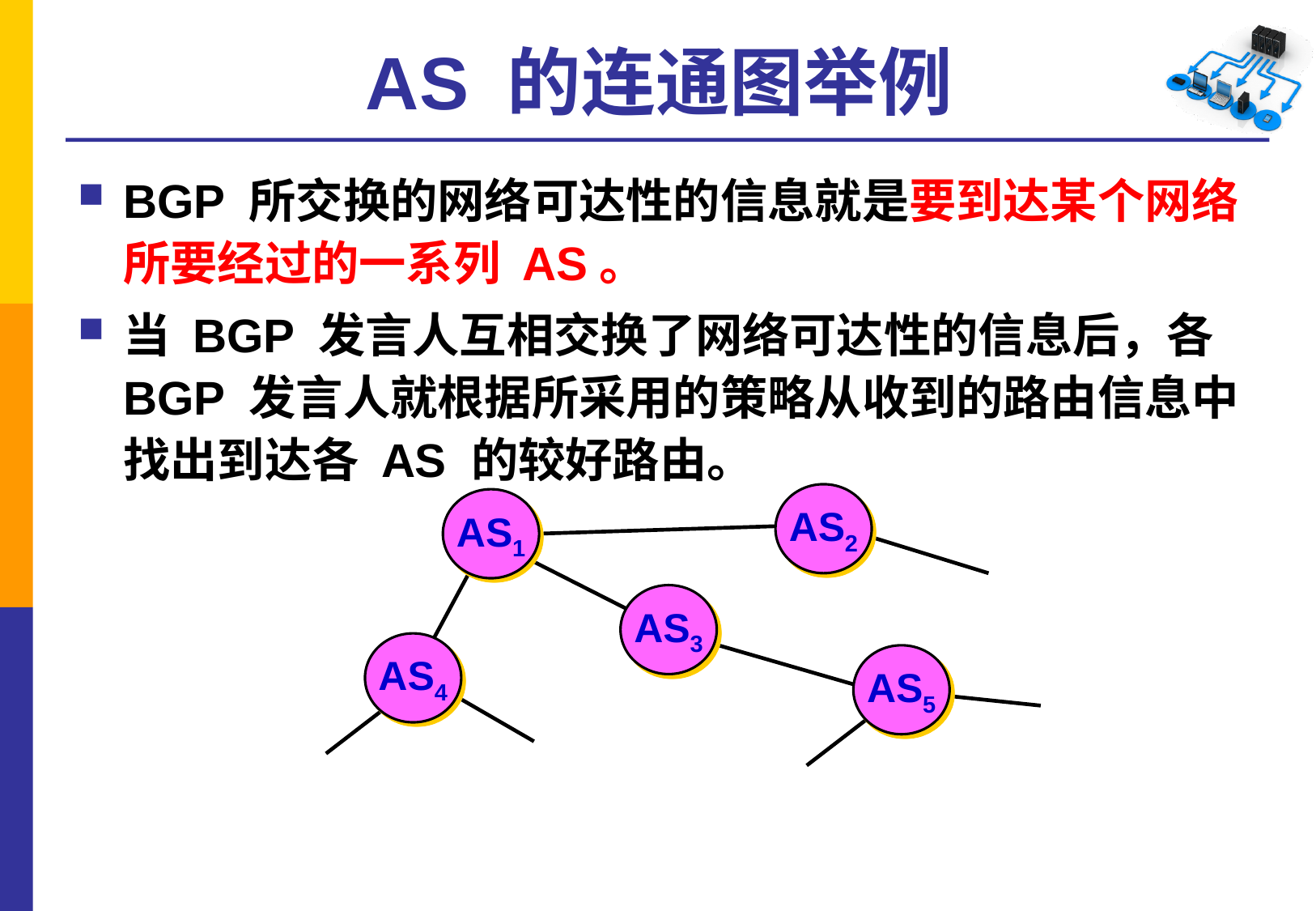

# AS 的连通图举例
BGP 所交换的网络可达性的信息就是要到达某个网络所要经过的一系列 AS。
当 BGP 发言人互相交换了网络可达性的信息后，各 BGP 发言人就根据所采用的策略从收到的路由信息中找出到达各 AS 的较好路由。
AS2
AS1

AS3
AS4

AS5